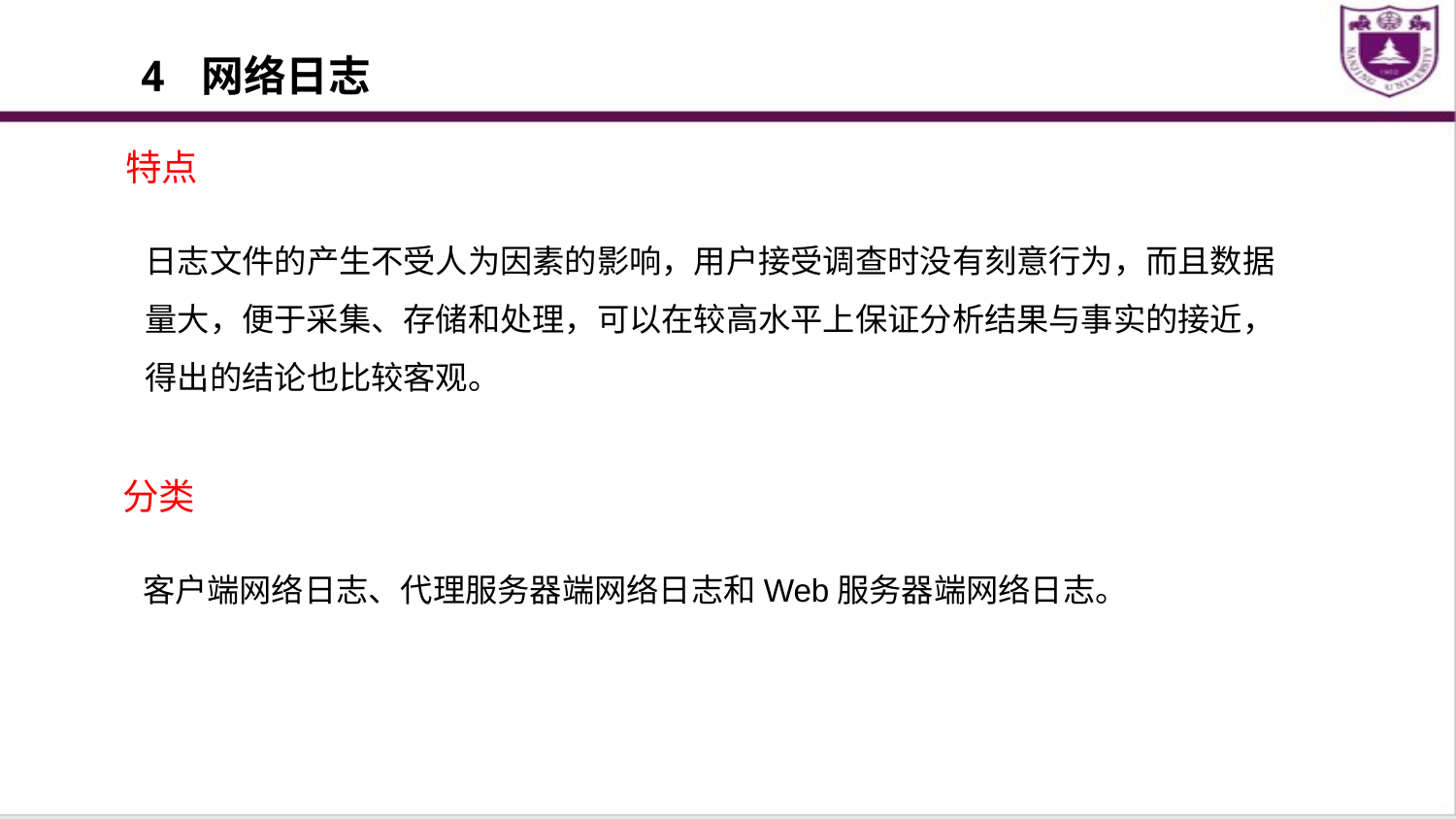

4 网络日志
  特点
日志文件的产生不受人为因素的影响，用户接受调查时没有刻意行为，而且数据量大，便于采集、存储和处理，可以在较高水平上保证分析结果与事实的接近，得出的结论也比较客观。
  分类
客户端网络日志、代理服务器端网络日志和Web服务器端网络日志。